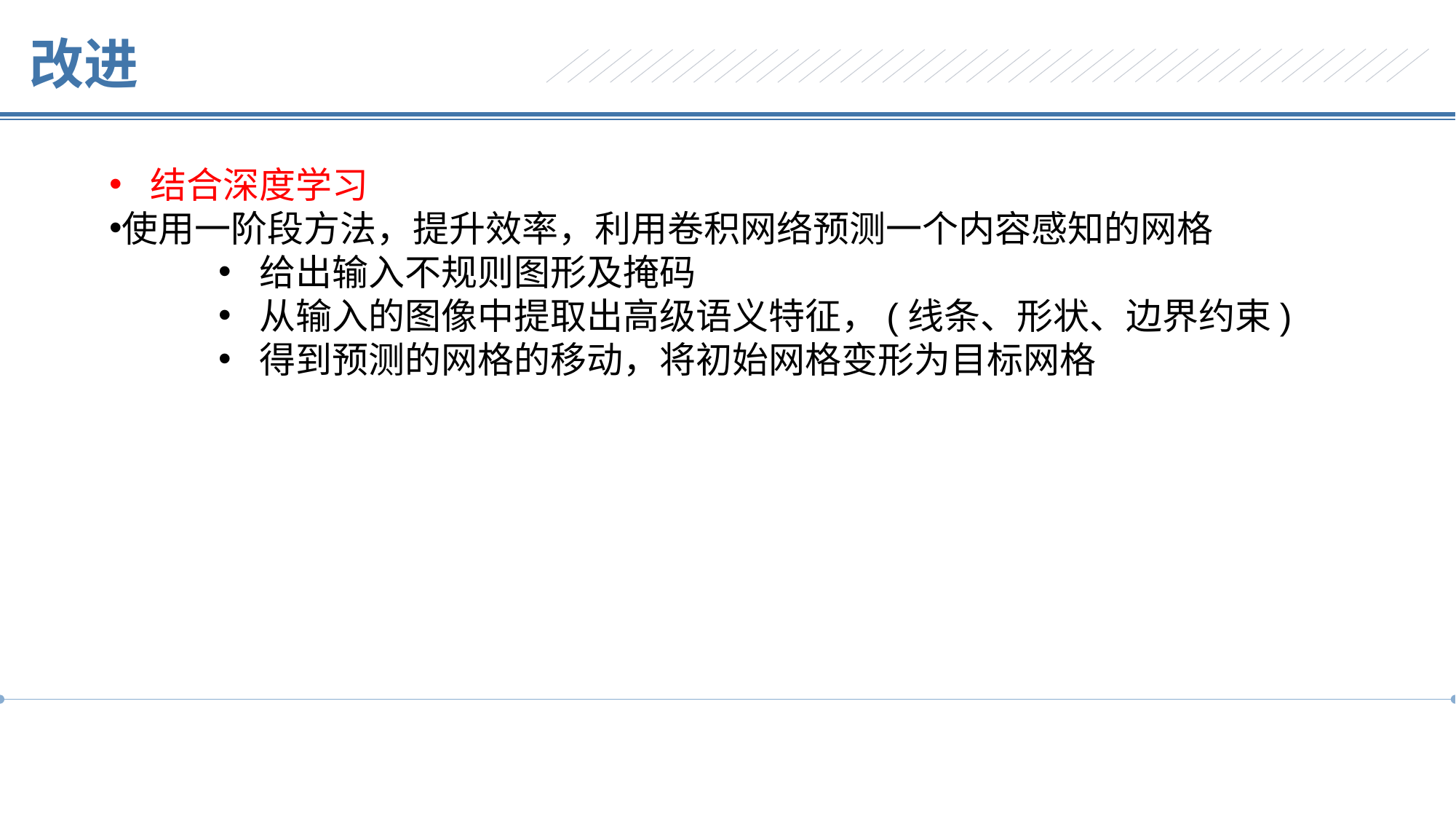

改进
结合深度学习
使用一阶段方法，提升效率，利用卷积网络预测一个内容感知的网格
给出输入不规则图形及掩码
从输入的图像中提取出高级语义特征，(线条、形状、边界约束)
得到预测的网格的移动，将初始网格变形为目标网格